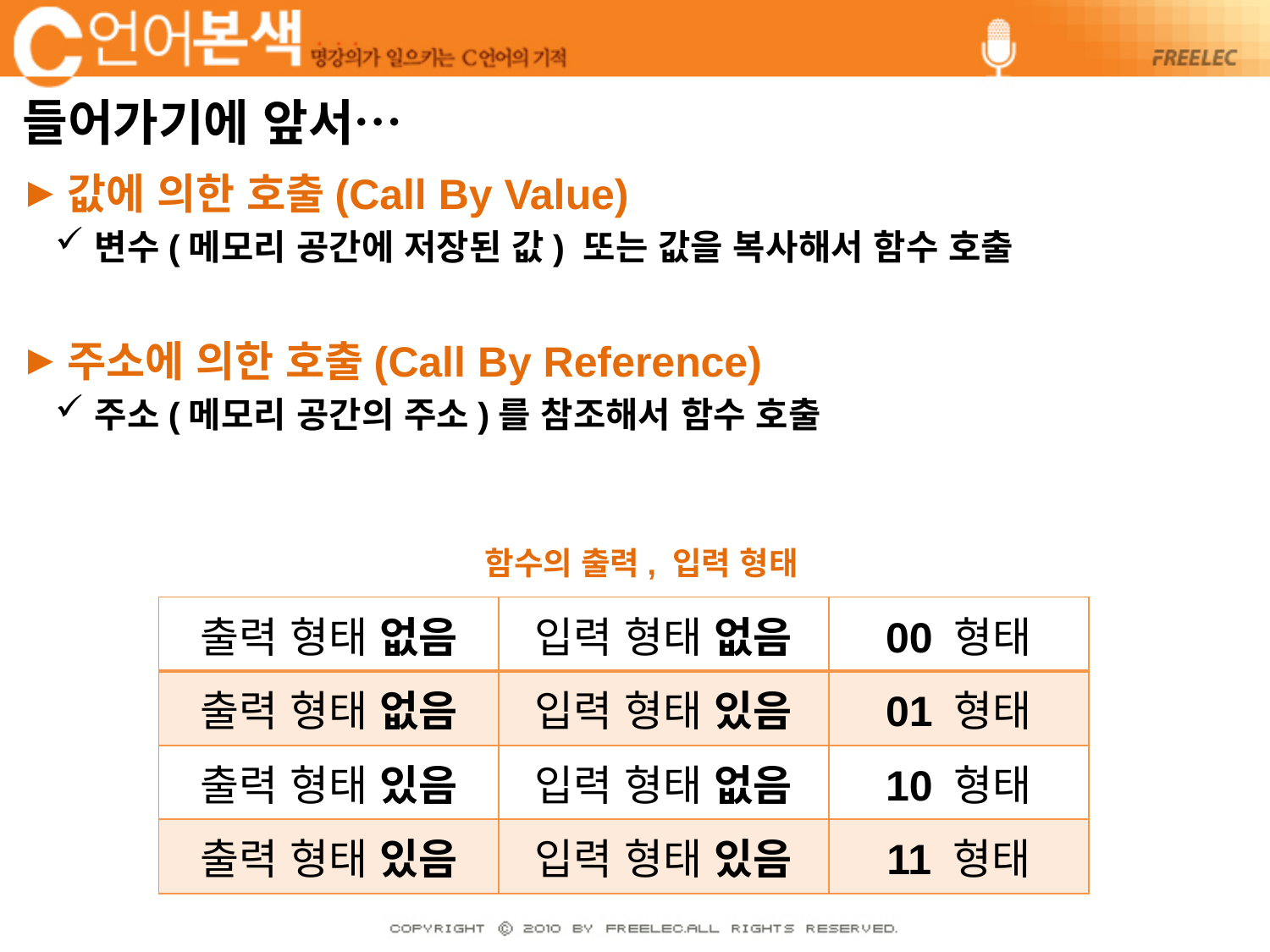

# 들어가기에 앞서…
값에 의한 호출(Call By Value)
변수(메모리 공간에 저장된 값) 또는 값을 복사해서 함수 호출

주소에 의한 호출(Call By Reference)
주소(메모리 공간의 주소)를 참조해서 함수 호출
함수의 출력, 입력 형태
| 출력 형태 없음 | 입력 형태 없음 | 00 형태 |
| --- | --- | --- |
| 출력 형태 없음 | 입력 형태 있음 | 01 형태 |
| 출력 형태 있음 | 입력 형태 없음 | 10 형태 |
| 출력 형태 있음 | 입력 형태 있음 | 11 형태 |